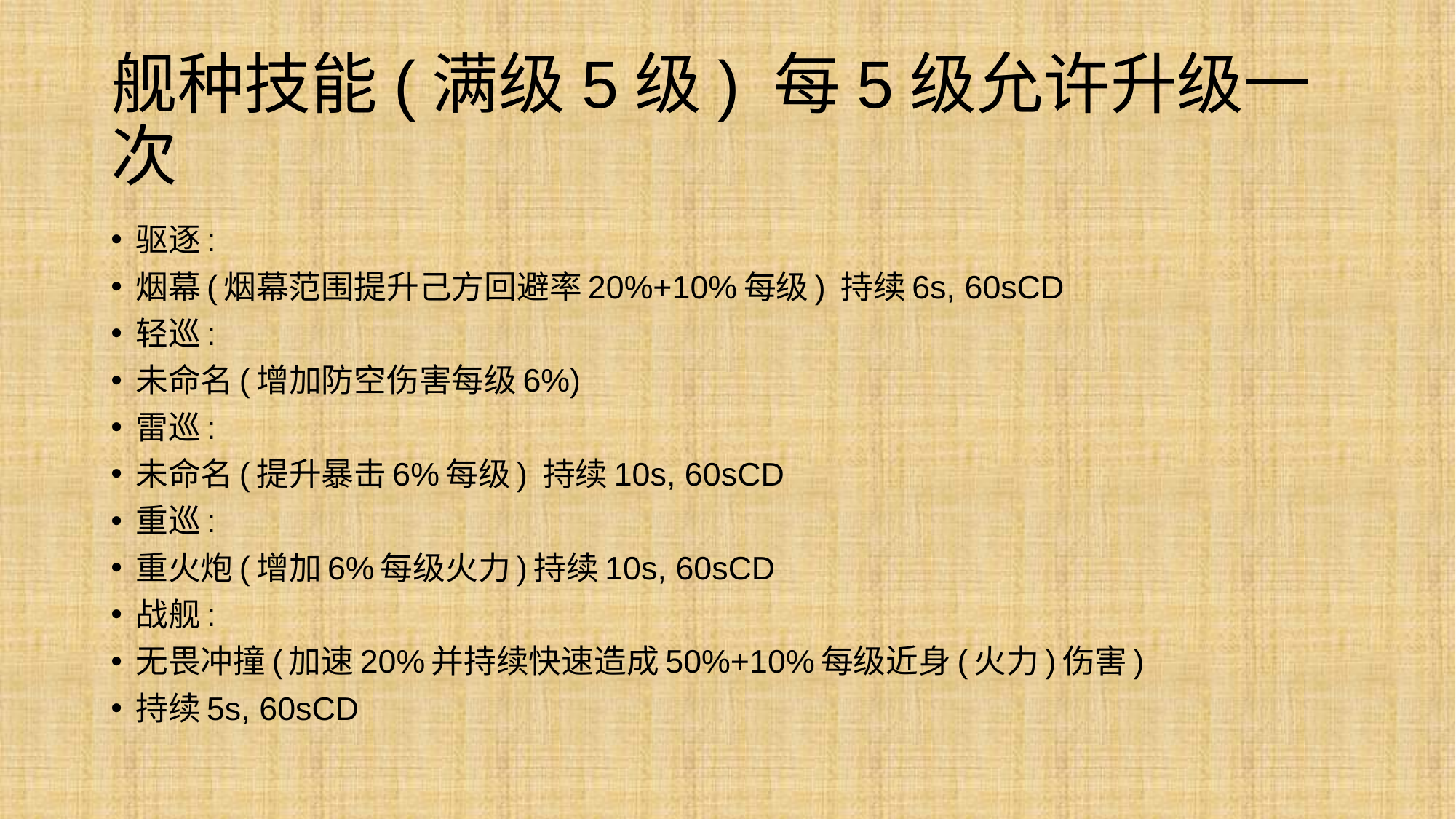

# 舰种技能(满级5级) 每5级允许升级一次
驱逐:
烟幕(烟幕范围提升己方回避率20%+10%每级) 持续6s, 60sCD
轻巡:
未命名(增加防空伤害每级6%)
雷巡:
未命名(提升暴击6%每级) 持续10s, 60sCD
重巡:
重火炮(增加6%每级火力)持续10s, 60sCD
战舰:
无畏冲撞(加速20%并持续快速造成50%+10%每级近身(火力)伤害)
持续5s, 60sCD